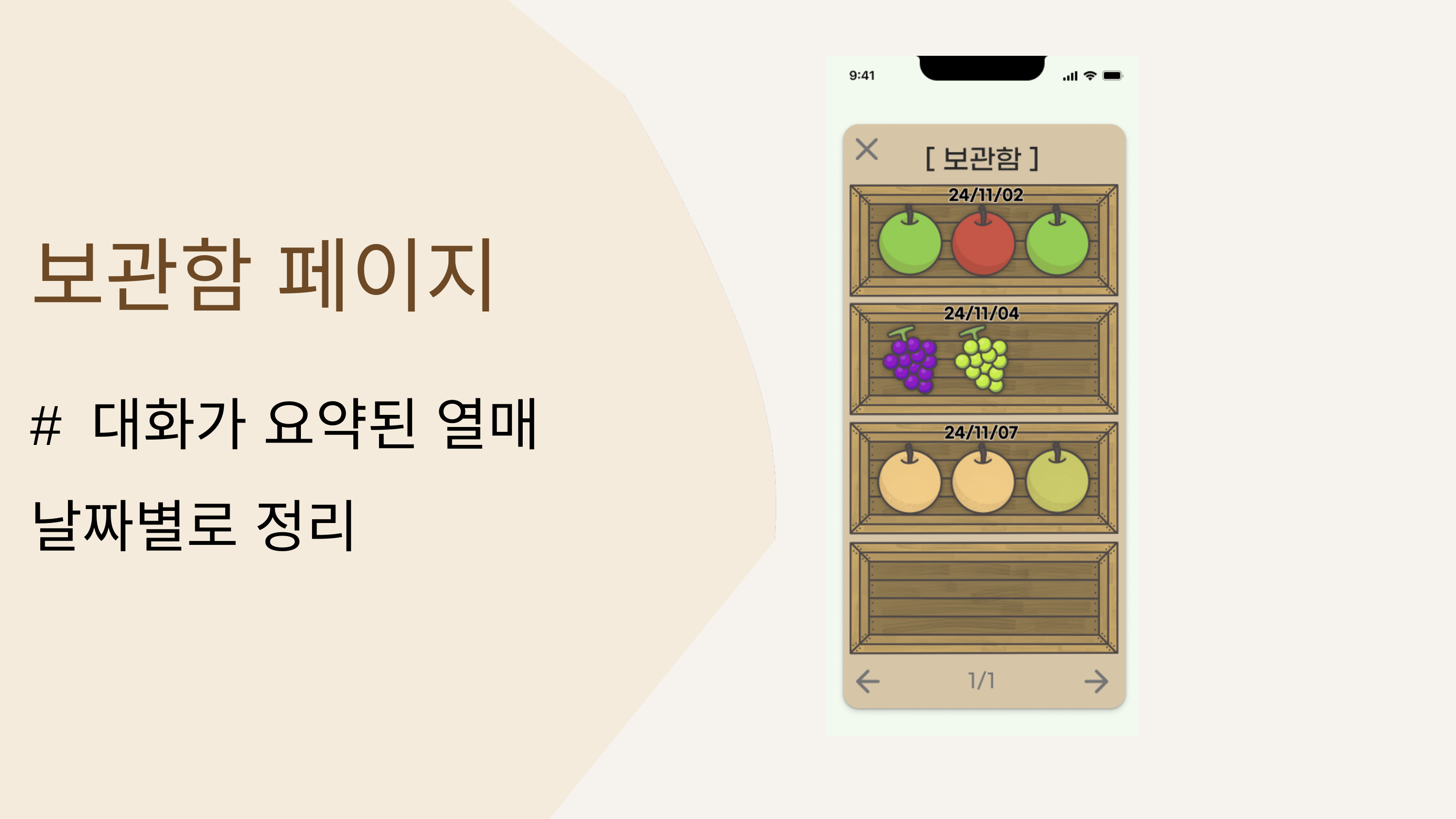

보관함 페이지
# 대화가 요약된 열매
날짜별로 정리